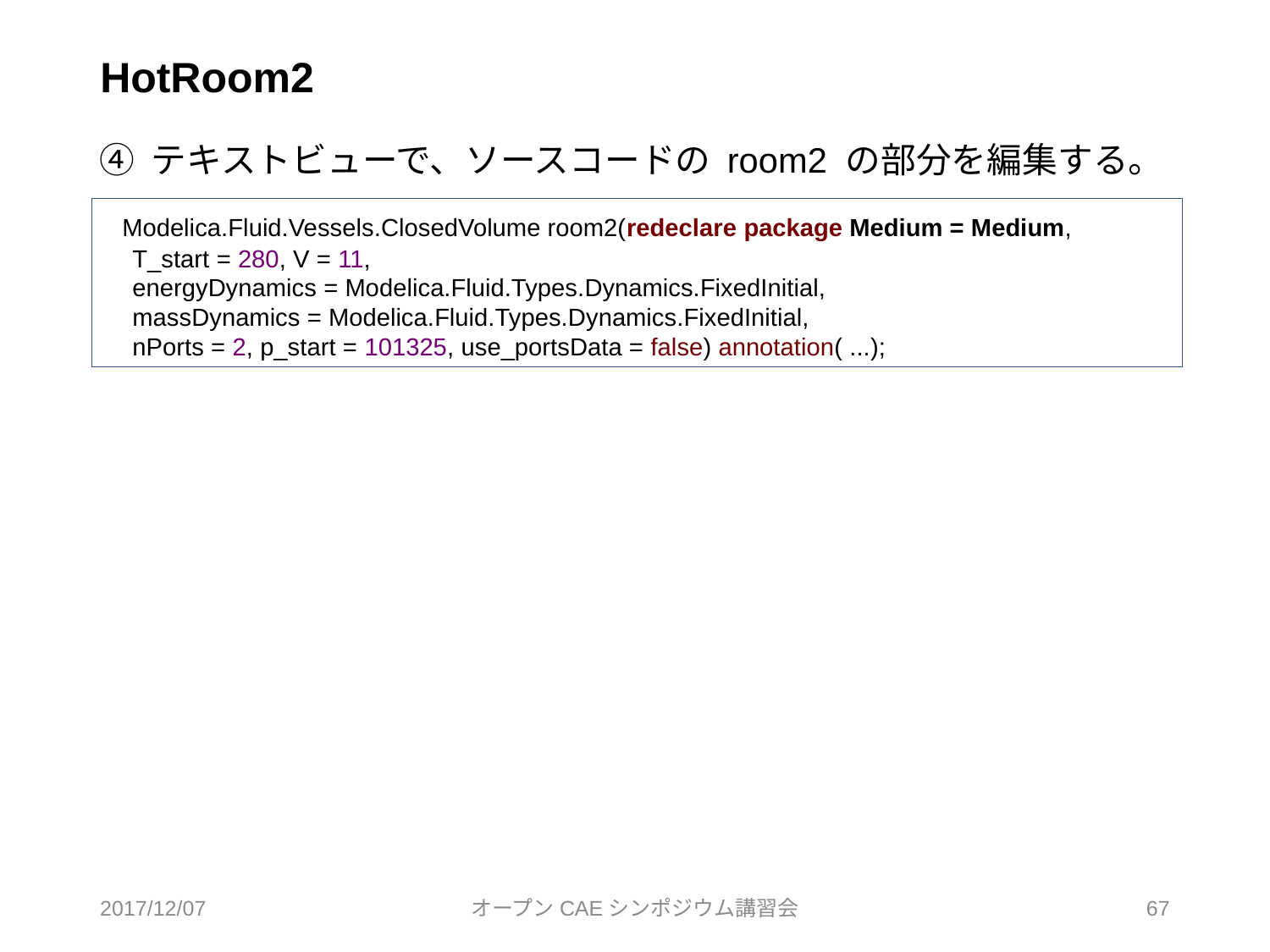

# HotRoom2
④ テキストビューで、ソースコードの room2 の部分を編集する。
  Modelica.Fluid.Vessels.ClosedVolume room2(redeclare package Medium = Medium,
    T_start = 280, V = 11,
    energyDynamics = Modelica.Fluid.Types.Dynamics.FixedInitial,
    massDynamics = Modelica.Fluid.Types.Dynamics.FixedInitial,
    nPorts = 2, p_start = 101325, use_portsData = false) annotation( ...);
2017/12/07
オープンCAEシンポジウム講習会
67